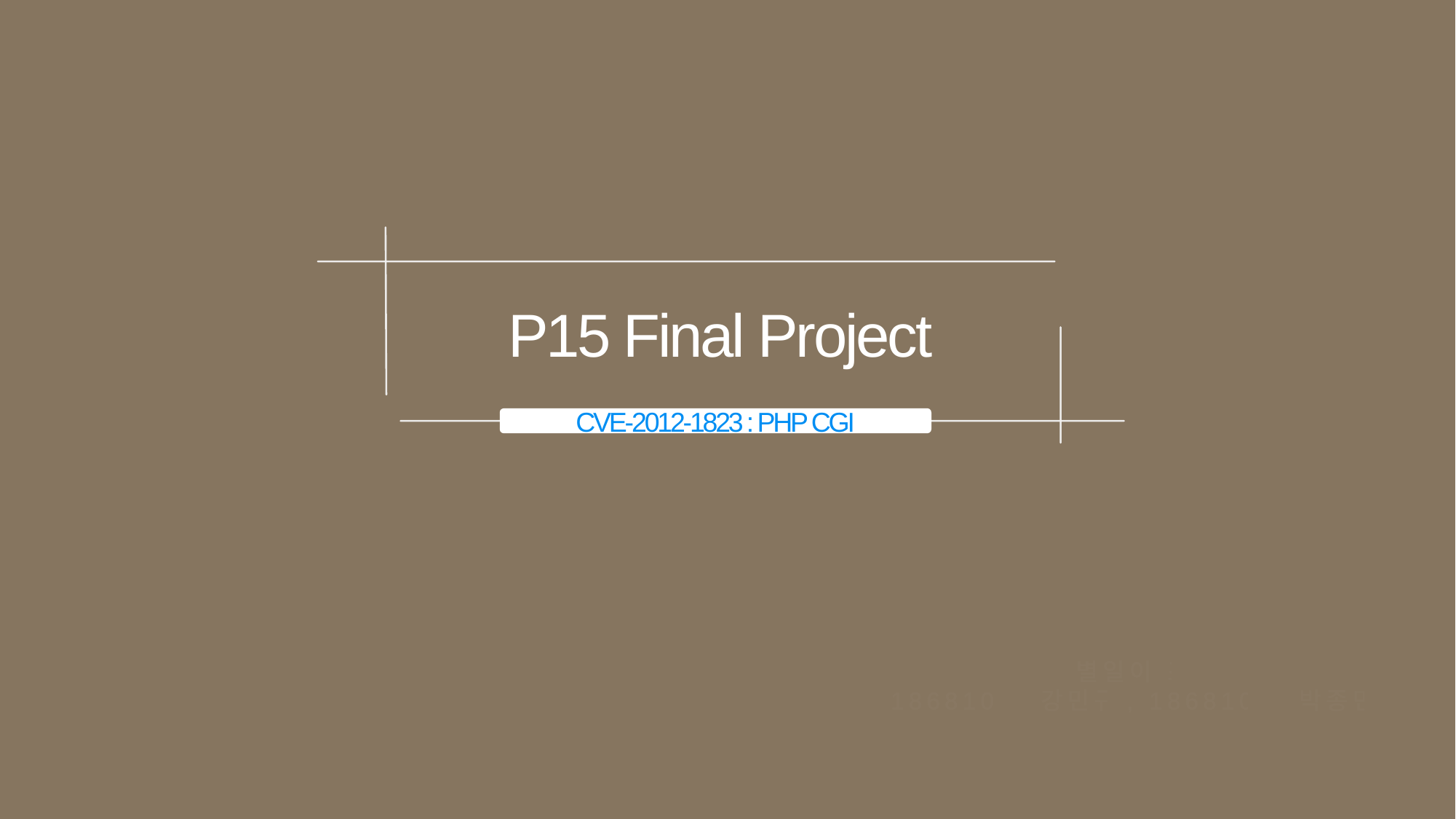

P15 Final Project
CVE-2012-1823 : PHP CGI
별일이 조
18681001강민규, 18681010박종민